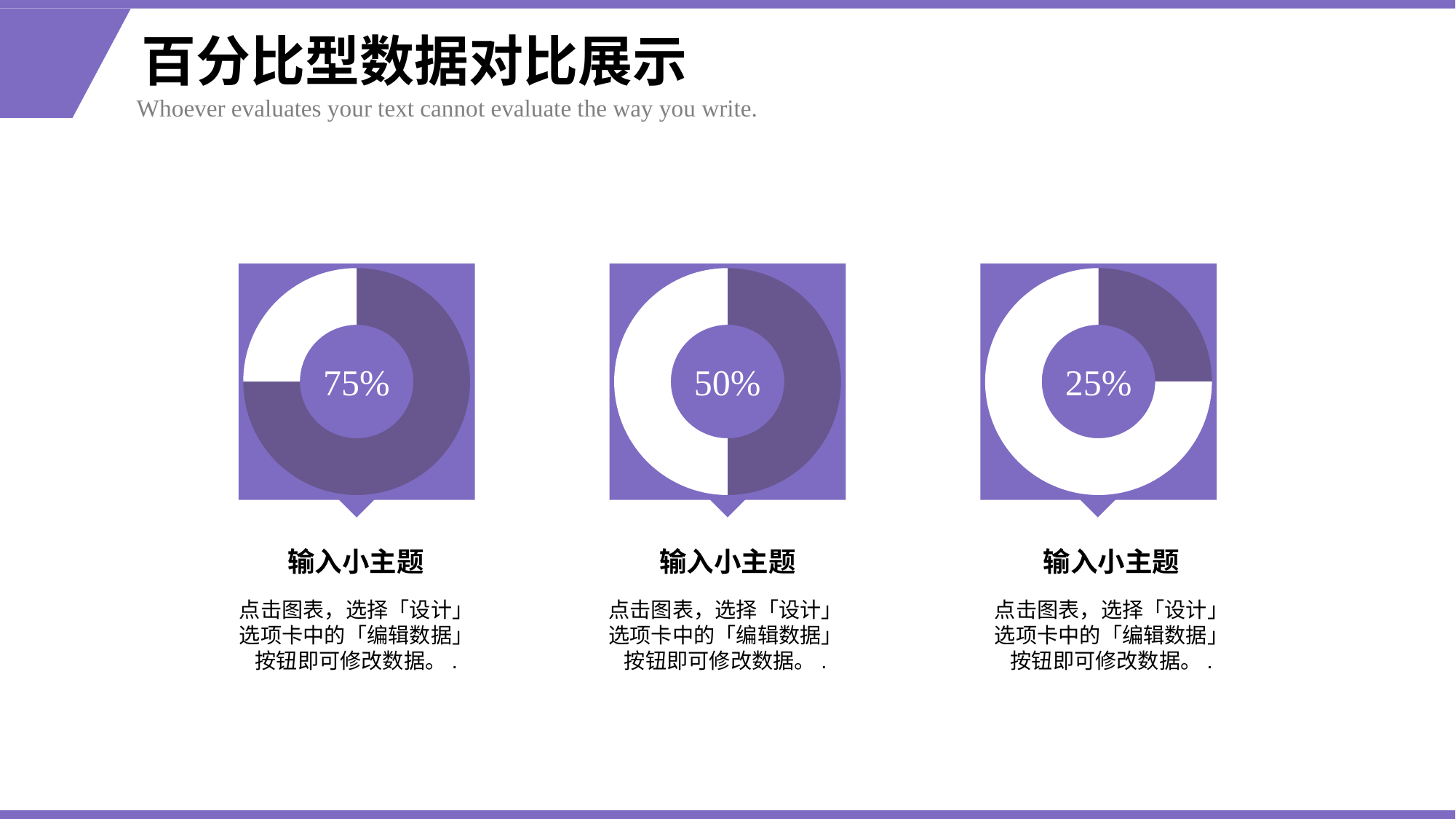

# 百分比型数据对比展示
Whoever evaluates your text cannot evaluate the way you write.

### Chart

| Category | 销售额 |
|---|---|
| 第一季度 | 75.0 |
| 第二季度 | 25.0 |

### Chart

| Category | 销售额 |
|---|---|
| 第一季度 | 50.0 |
| 第二季度 | 50.0 |

### Chart

| Category | 销售额 |
|---|---|
| 第一季度 | 25.0 |
| 第二季度 | 75.0 |
75%
50%
25%

输入小主题
输入小主题
输入小主题
点击图表，选择「设计」选项卡中的「编辑数据」按钮即可修改数据。.
点击图表，选择「设计」选项卡中的「编辑数据」按钮即可修改数据。.
点击图表，选择「设计」选项卡中的「编辑数据」按钮即可修改数据。.